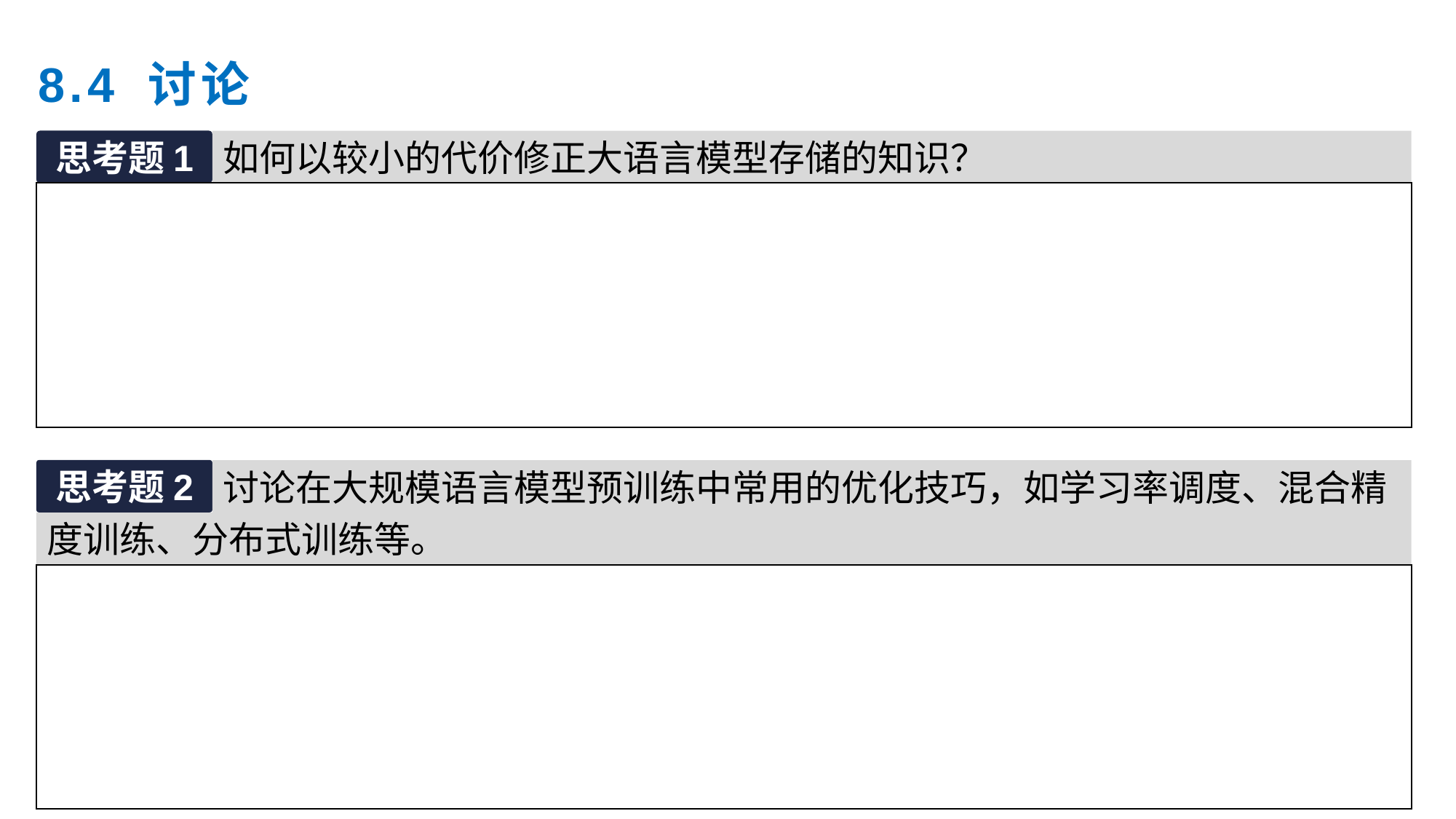

8.4 讨论
思考题1
如何以较小的代价修正大语言模型存储的知识？

思考题2
讨论在大规模语言模型预训练中常用的优化技巧，如学习率调度、混合精
度训练、分布式训练等。